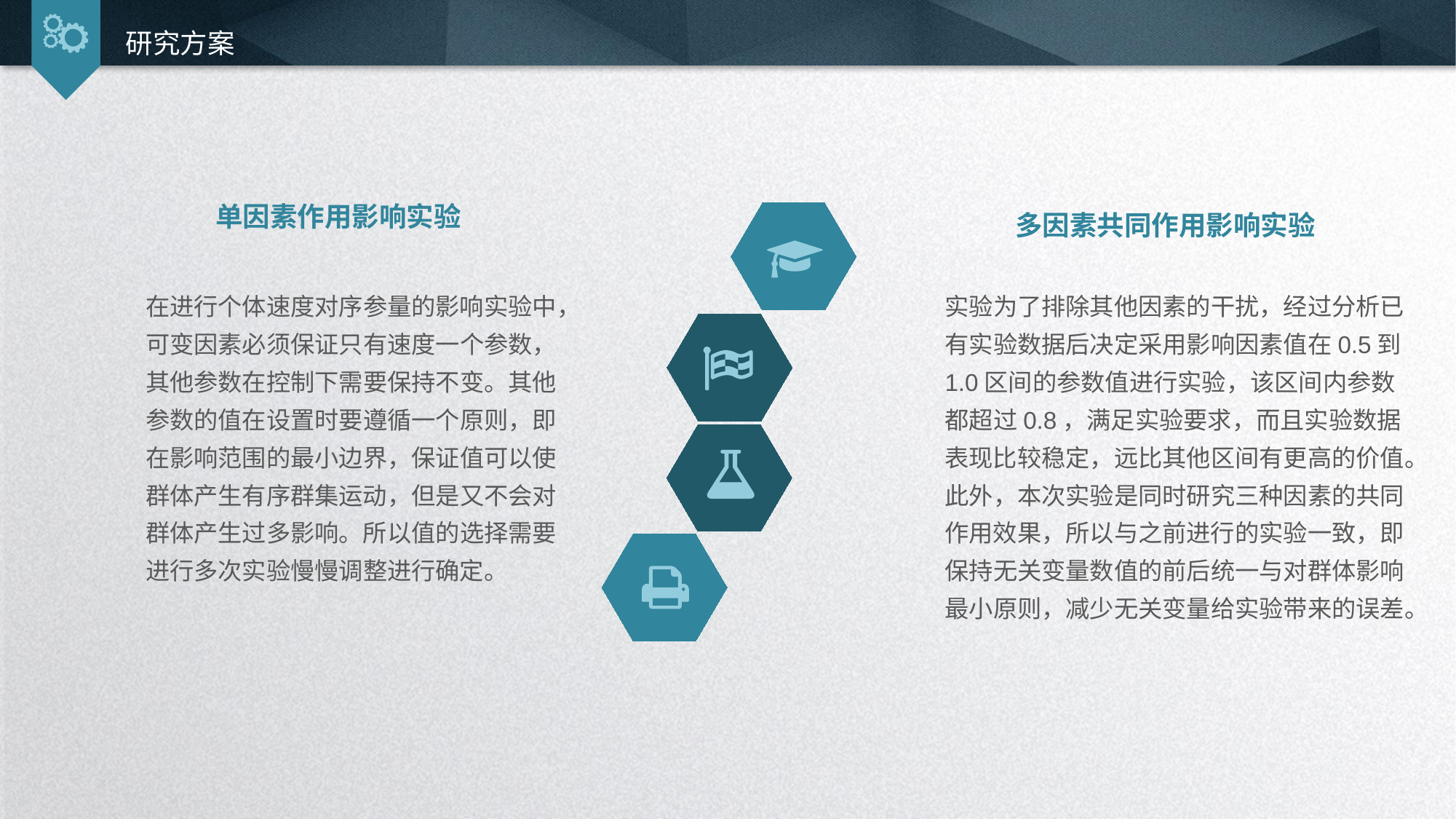

研究方案
单因素作用影响实验

多因素共同作用影响实验
在进行个体速度对序参量的影响实验中，可变因素必须保证只有速度一个参数，其他参数在控制下需要保持不变。其他参数的值在设置时要遵循一个原则，即在影响范围的最小边界，保证值可以使群体产生有序群集运动，但是又不会对群体产生过多影响。所以值的选择需要进行多次实验慢慢调整进行确定。
实验为了排除其他因素的干扰，经过分析已有实验数据后决定采用影响因素值在0.5到1.0区间的参数值进行实验，该区间内参数都超过0.8，满足实验要求，而且实验数据表现比较稳定，远比其他区间有更高的价值。此外，本次实验是同时研究三种因素的共同作用效果，所以与之前进行的实验一致，即保持无关变量数值的前后统一与对群体影响最小原则，减少无关变量给实验带来的误差。

延时符